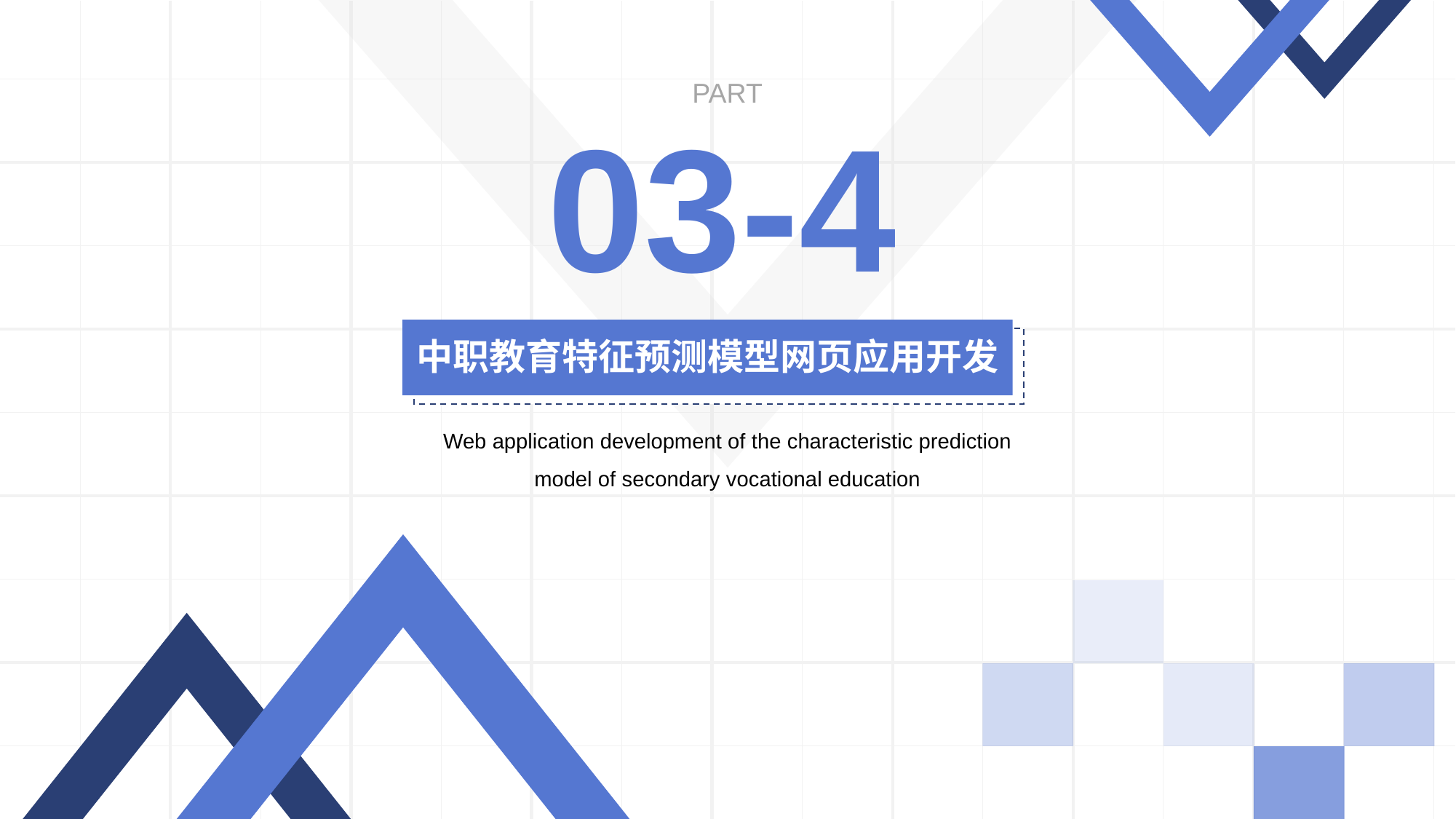

PART
03-4

中职教育特征预测模型网页应用开发
Web application development of the characteristic prediction model of secondary vocational education